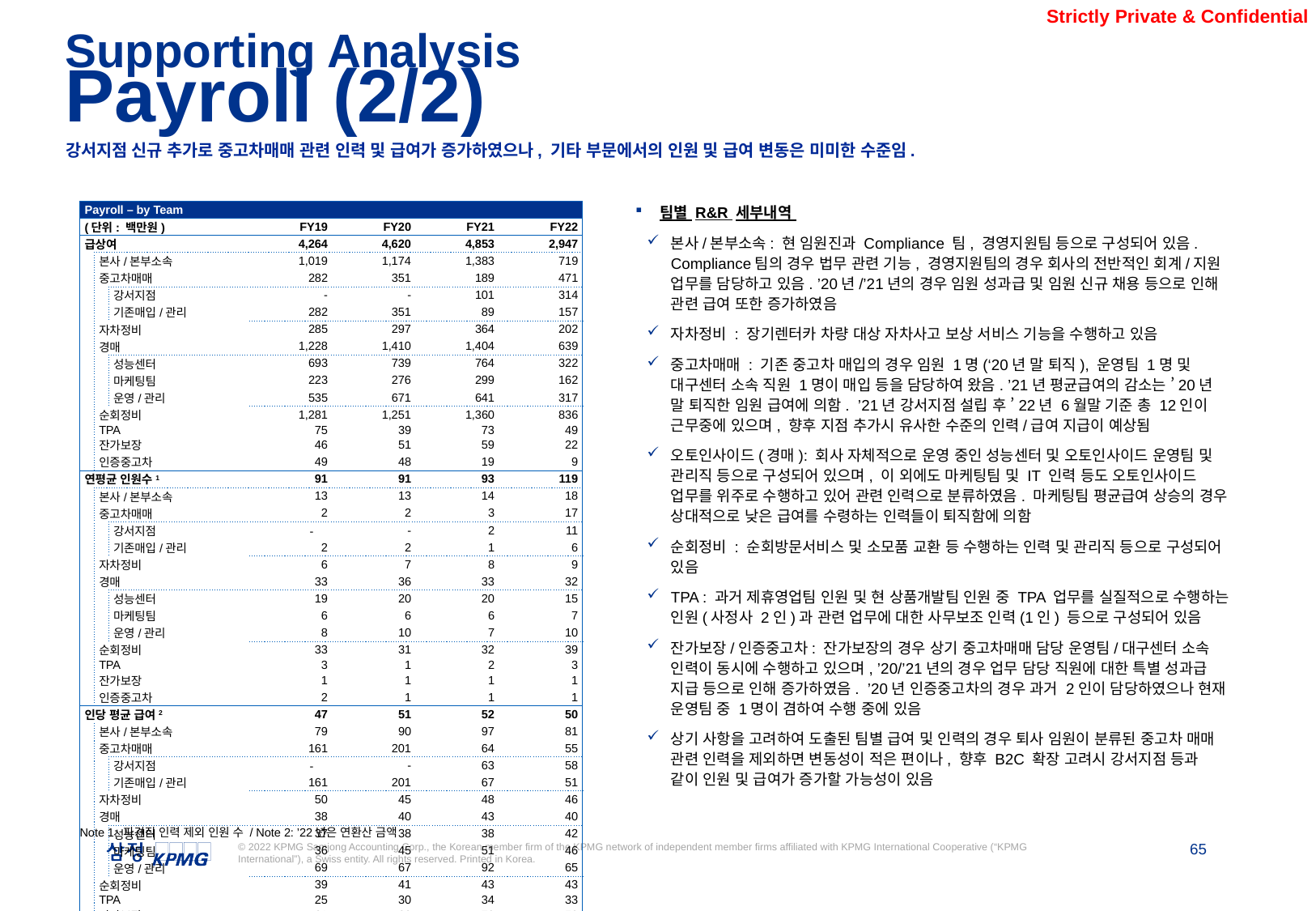

Supporting Analysis
Payroll (2/2)
강서지점 신규 추가로 중고차매매 관련 인력 및 급여가 증가하였으나, 기타 부문에서의 인원 및 급여 변동은 미미한 수준임.
| Payroll – by Team |  |  |  |  |  |  |
| --- | --- | --- | --- | --- | --- | --- |
| (단위: 백만원) |  |  | FY19 | FY20 | FY21 | FY22 |
| 급상여 |  |  | 4,264 | 4,620 | 4,853 | 2,947 |
|  | 본사/본부소속 |  | 1,019 | 1,174 | 1,383 | 719 |
|  | 중고차매매 |  | 282 | 351 | 189 | 471 |
|  |  | 강서지점 | - | - | 101 | 314 |
|  |  | 기존매입/관리 | 282 | 351 | 89 | 157 |
|  | 자차정비 |  | 285 | 297 | 364 | 202 |
|  | 경매 |  | 1,228 | 1,410 | 1,404 | 639 |
|  |  | 성능센터 | 693 | 739 | 764 | 322 |
|  |  | 마케팅팀 | 223 | 276 | 299 | 162 |
|  |  | 운영/관리 | 535 | 671 | 641 | 317 |
|  | 순회정비 |  | 1,281 | 1,251 | 1,360 | 836 |
|  | TPA |  | 75 | 39 | 73 | 49 |
|  | 잔가보장 |  | 46 | 51 | 59 | 22 |
|  | 인증중고차 |  | 49 | 48 | 19 | 9 |
| 연평균 인원수1 |  |  | 91 | 91 | 93 | 119 |
|  | 본사/본부소속 |  | 13 | 13 | 14 | 18 |
|  | 중고차매매 |  | 2 | 2 | 3 | 17 |
|  |  | 강서지점 | - | - | 2 | 11 |
|  |  | 기존매입/관리 | 2 | 2 | 1 | 6 |
|  | 자차정비 |  | 6 | 7 | 8 | 9 |
|  | 경매 |  | 33 | 36 | 33 | 32 |
|  |  | 성능센터 | 19 | 20 | 20 | 15 |
|  |  | 마케팅팀 | 6 | 6 | 6 | 7 |
|  |  | 운영/관리 | 8 | 10 | 7 | 10 |
|  | 순회정비 |  | 33 | 31 | 32 | 39 |
|  | TPA |  | 3 | 1 | 2 | 3 |
|  | 잔가보장 |  | 1 | 1 | 1 | 1 |
|  | 인증중고차 |  | 2 | 1 | 1 | 1 |
| 인당 평균 급여2 |  |  | 47 | 51 | 52 | 50 |
|  | 본사/본부소속 |  | 79 | 90 | 97 | 81 |
|  | 중고차매매 |  | 161 | 201 | 64 | 55 |
|  |  | 강서지점 | - | - | 63 | 58 |
|  |  | 기존매입/관리 | 161 | 201 | 67 | 51 |
|  | 자차정비 |  | 50 | 45 | 48 | 46 |
|  | 경매 |  | 38 | 40 | 43 | 40 |
|  |  | 성능센터 | 37 | 38 | 38 | 42 |
|  |  | 마케팅팀 | 36 | 45 | 51 | 46 |
|  |  | 운영/관리 | 69 | 67 | 92 | 65 |
|  | 순회정비 |  | 39 | 41 | 43 | 43 |
|  | TPA |  | 25 | 30 | 34 | 33 |
|  | 잔가보장 |  | 61 | 69 | 79 | 58 |
|  | 인증중고차 |  | 32 | 33 | 38 | 35 |
팀별 R&R 세부내역
본사/본부소속: 현 임원진과 Compliance 팀, 경영지원팀 등으로 구성되어 있음. Compliance팀의 경우 법무 관련 기능, 경영지원팀의 경우 회사의 전반적인 회계/지원 업무를 담당하고 있음. ’20년/’21년의 경우 임원 성과급 및 임원 신규 채용 등으로 인해 관련 급여 또한 증가하였음
자차정비 : 장기렌터카 차량 대상 자차사고 보상 서비스 기능을 수행하고 있음
중고차매매 : 기존 중고차 매입의 경우 임원 1명(‘20년 말 퇴직), 운영팀 1명 및 대구센터 소속 직원 1명이 매입 등을 담당하여 왔음. ’21년 평균급여의 감소는 ’20년 말 퇴직한 임원 급여에 의함.  ’21년 강서지점 설립 후 ’22년 6월말 기준 총 12인이 근무중에 있으며, 향후 지점 추가시 유사한 수준의 인력/급여 지급이 예상됨
오토인사이드(경매): 회사 자체적으로 운영 중인 성능센터 및 오토인사이드 운영팀 및 관리직 등으로 구성되어 있으며, 이 외에도 마케팅팀 및 IT 인력 등도 오토인사이드 업무를 위주로 수행하고 있어 관련 인력으로 분류하였음. 마케팅팀 평균급여 상승의 경우 상대적으로 낮은 급여를 수령하는 인력들이 퇴직함에 의함
순회정비 : 순회방문서비스 및 소모품 교환 등 수행하는 인력 및 관리직 등으로 구성되어 있음
TPA : 과거 제휴영업팀 인원 및 현 상품개발팀 인원 중 TPA 업무를 실질적으로 수행하는 인원(사정사 2인)과 관련 업무에 대한 사무보조 인력(1인) 등으로 구성되어 있음
잔가보장/인증중고차: 잔가보장의 경우 상기 중고차매매 담당 운영팀/대구센터 소속 인력이 동시에 수행하고 있으며, ’20/’21년의 경우 업무 담당 직원에 대한 특별 성과급 지급 등으로 인해 증가하였음.  ’20년 인증중고차의 경우 과거 2인이 담당하였으나 현재 운영팀 중 1명이 겸하여 수행 중에 있음
상기 사항을 고려하여 도출된 팀별 급여 및 인력의 경우 퇴사 임원이 분류된 중고차 매매 관련 인력을 제외하면 변동성이 적은 편이나, 향후 B2C 확장 고려시 강서지점 등과 같이 인원 및 급여가 증가할 가능성이 있음

Note 1: 파견직 인력 제외 인원 수 / Note 2: ’22년은 연환산 금액